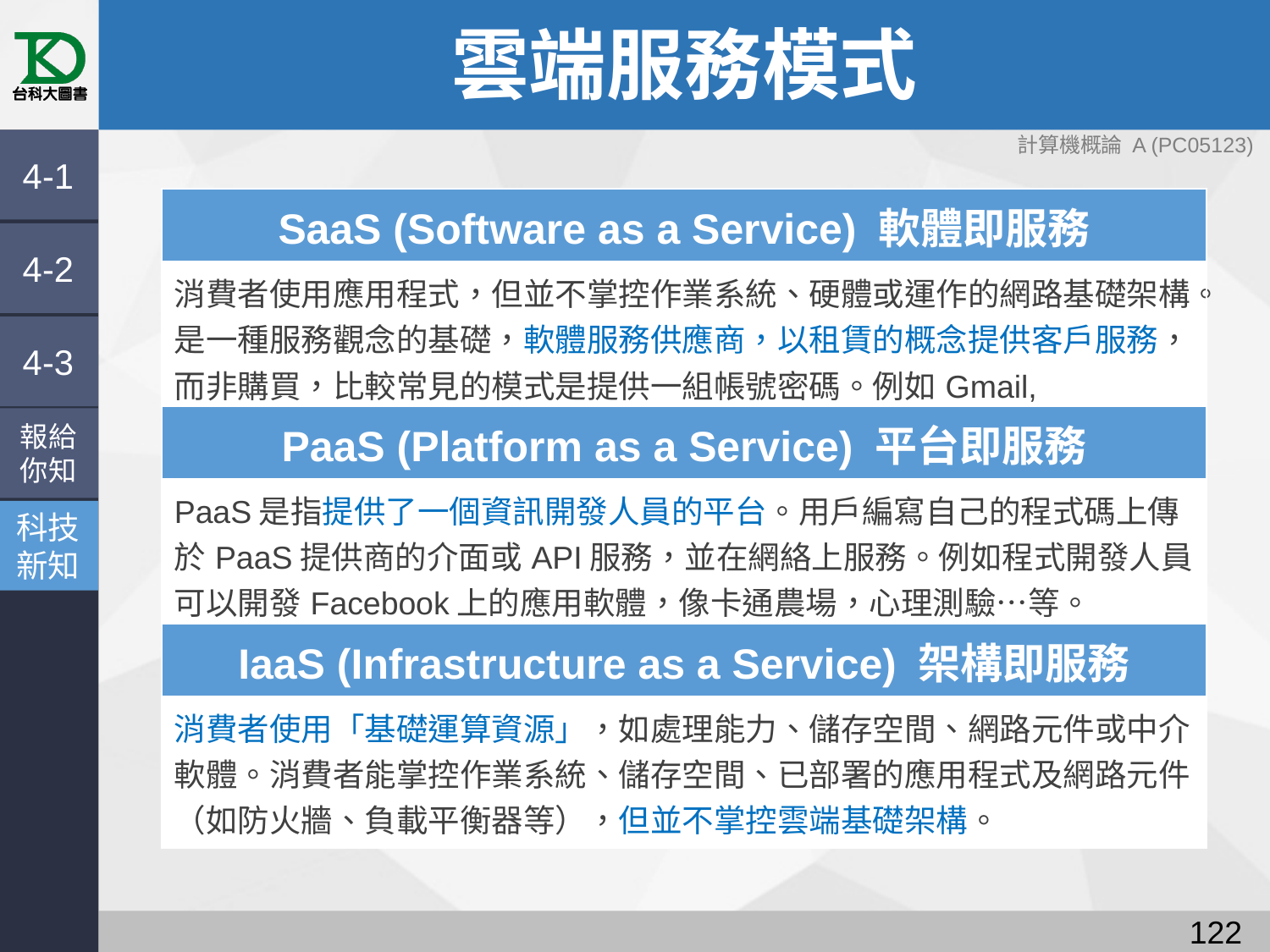

# 雲端服務模式
4-1
| SaaS (Software as a Service) 軟體即服務 |
| --- |
| 消費者使用應用程式，但並不掌控作業系統、硬體或運作的網路基礎架構。是一種服務觀念的基礎，軟體服務供應商，以租賃的概念提供客戶服務，而非購買，比較常見的模式是提供一組帳號密碼。例如Gmail, Facebook。 |
4-2
4-3
| PaaS (Platform as a Service) 平台即服務 |
| --- |
| PaaS是指提供了一個資訊開發人員的平台。用戶編寫自己的程式碼上傳於PaaS提供商的介面或API服務，並在網絡上服務。例如程式開發人員可以開發Facebook上的應用軟體，像卡通農場，心理測驗…等。 |
報給
你知
科技
新知
| IaaS (Infrastructure as a Service) 架構即服務 |
| --- |
| 消費者使用「基礎運算資源」，如處理能力、儲存空間、網路元件或中介軟體。消費者能掌控作業系統、儲存空間、已部署的應用程式及網路元件（如防火牆、負載平衡器等），但並不掌控雲端基礎架構。 |
122